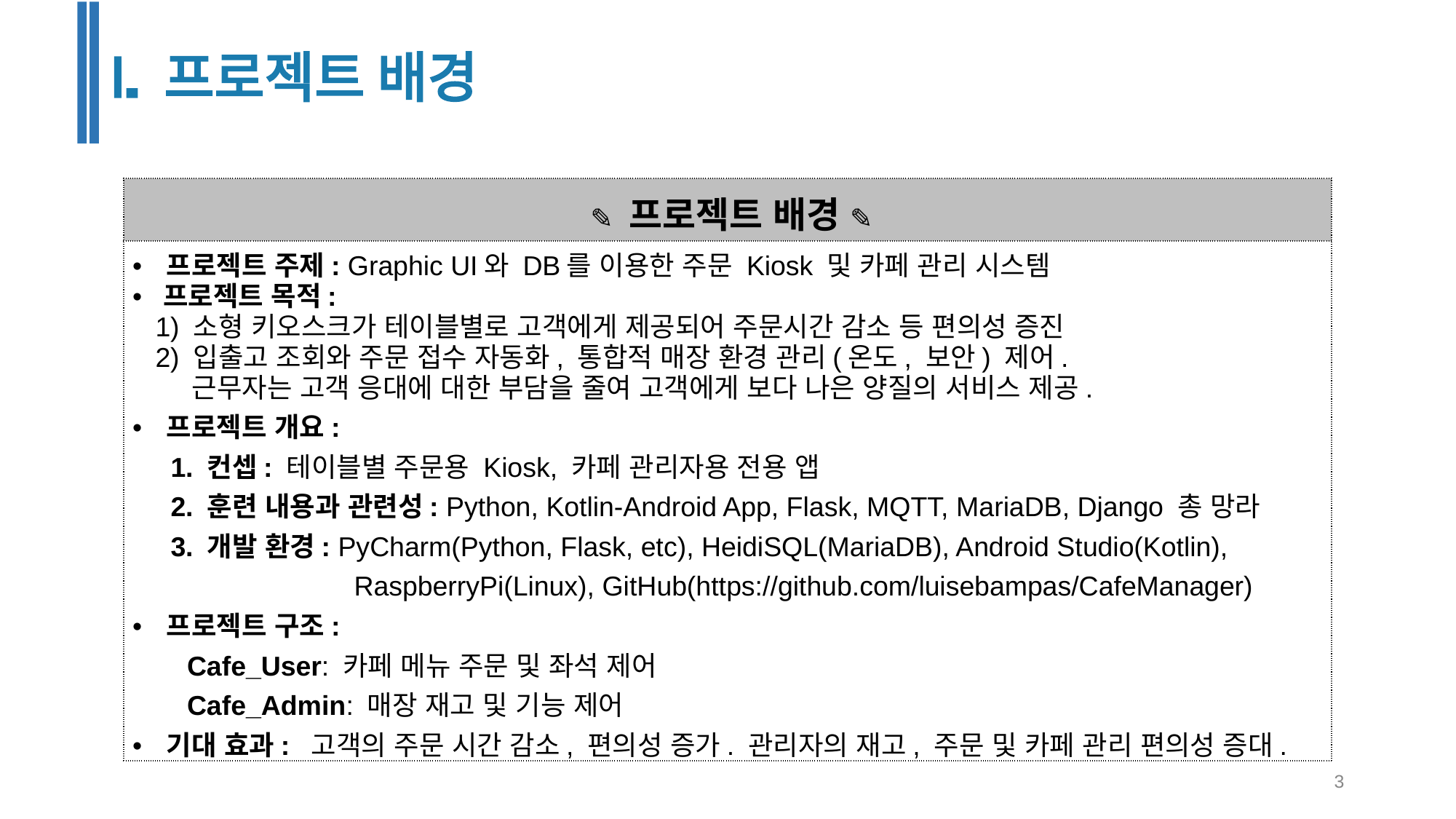

Ⅰ. 프로젝트 배경
| ✎ 프로젝트 배경 ✎ |
| --- |
| 프로젝트 주제: Graphic UI와 DB를 이용한 주문 Kiosk 및 카페 관리 시스템 프로젝트 목적: 1) 소형 키오스크가 테이블별로 고객에게 제공되어 주문시간 감소 등 편의성 증진    2) 입출고 조회와 주문 접수 자동화, 통합적 매장 환경 관리(온도, 보안) 제어.         근무자는 고객 응대에 대한 부담을 줄여 고객에게 보다 나은 양질의 서비스 제공. 프로젝트 개요: 1. 컨셉: 테이블별 주문용 Kiosk, 카페 관리자용 전용 앱 2. 훈련 내용과 관련성: Python, Kotlin-Android App, Flask, MQTT, MariaDB, Django 총 망라 3. 개발 환경: PyCharm(Python, Flask, etc), HeidiSQL(MariaDB), Android Studio(Kotlin), RaspberryPi(Linux), GitHub(https://github.com/luisebampas/CafeManager) 프로젝트 구조: Cafe\_User: 카페 메뉴 주문 및 좌석 제어 Cafe\_Admin: 매장 재고 및 기능 제어 기대 효과: 고객의 주문 시간 감소, 편의성 증가. 관리자의 재고, 주문 및 카페 관리 편의성 증대. |
3